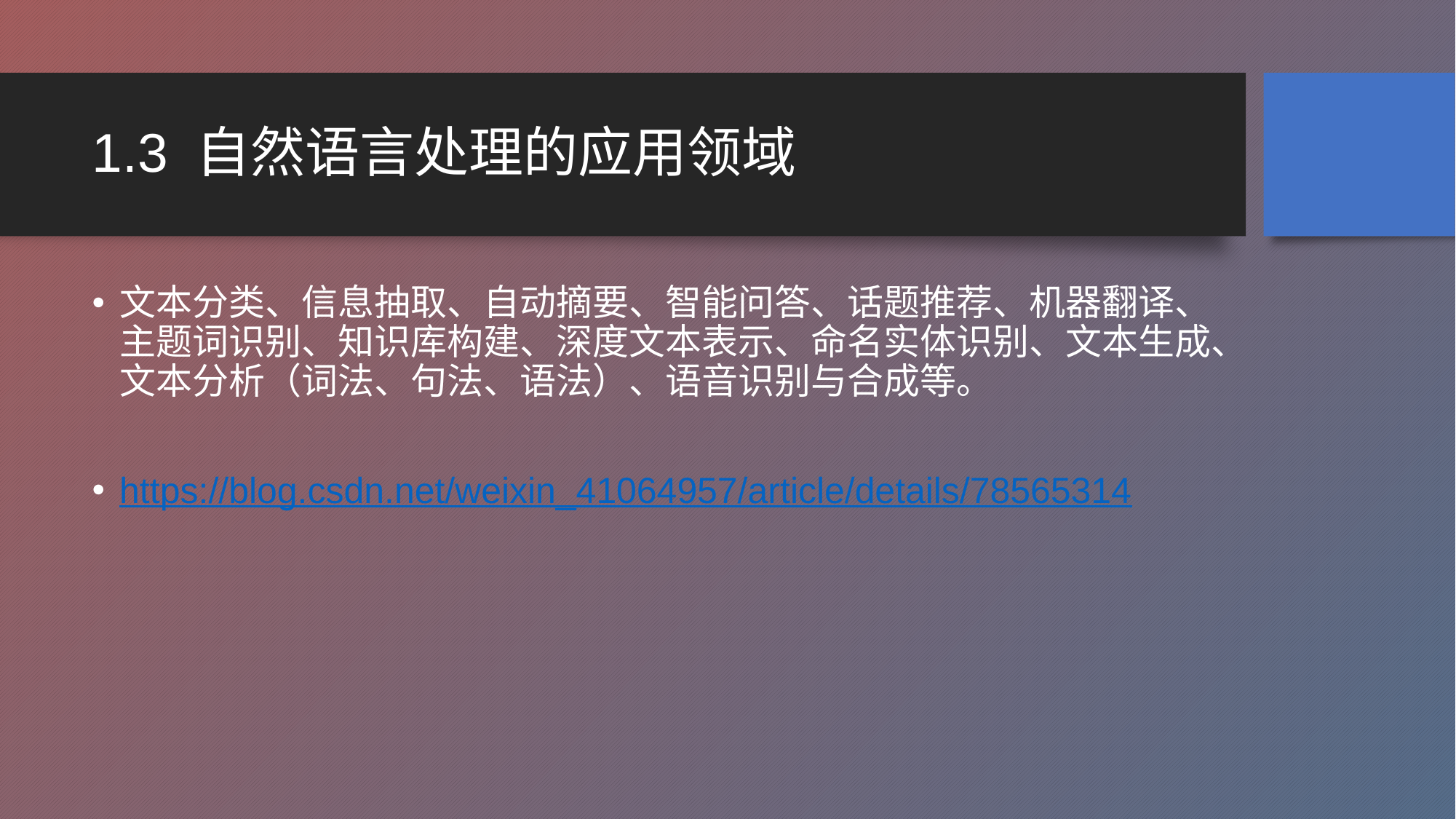

# 1.3 自然语言处理的应用领域
文本分类、信息抽取、自动摘要、智能问答、话题推荐、机器翻译、主题词识别、知识库构建、深度文本表示、命名实体识别、文本生成、文本分析（词法、句法、语法）、语音识别与合成等。

https://blog.csdn.net/weixin_41064957/article/details/78565314